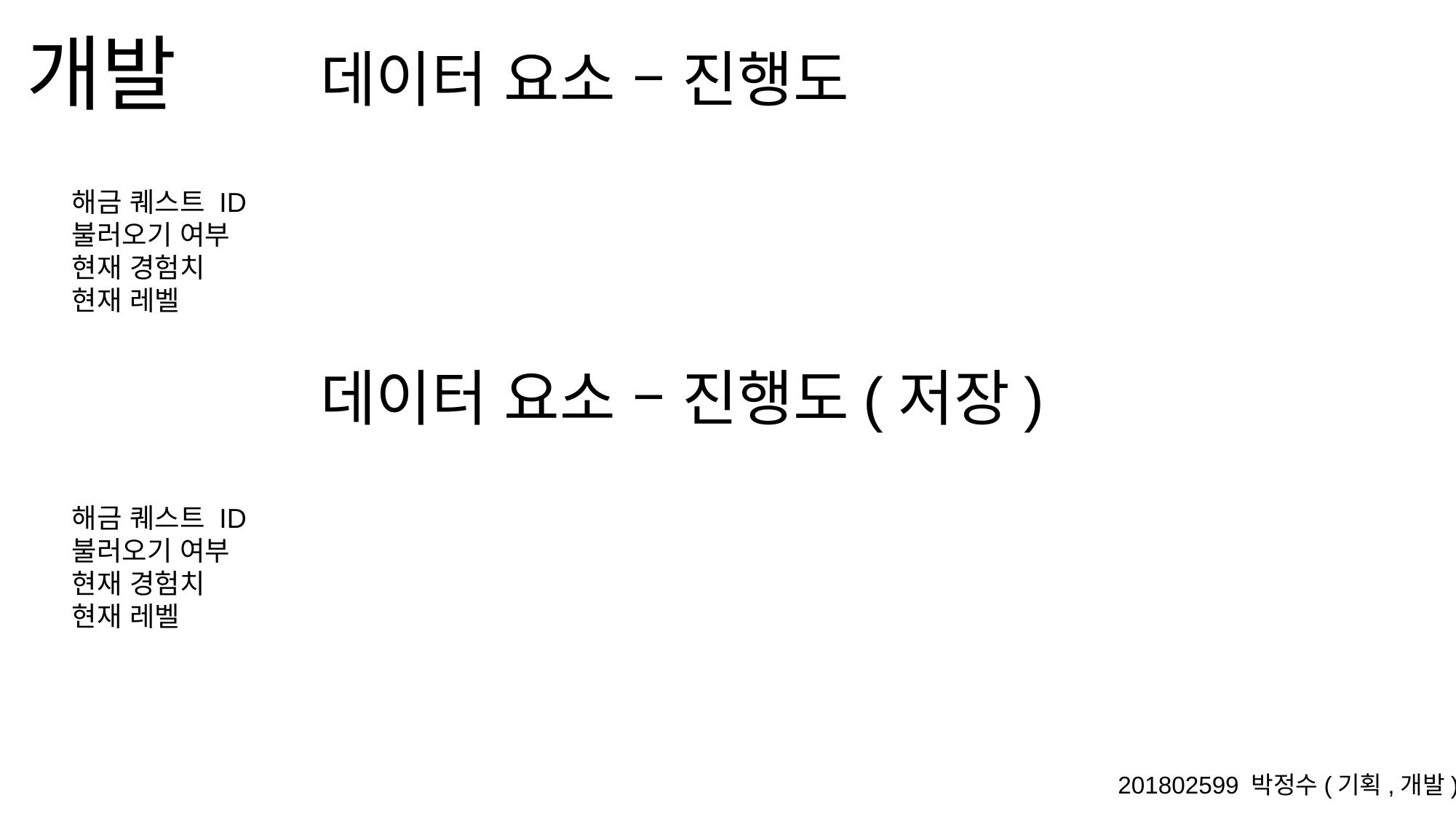

데이터 요소 – 진행도
해금 퀘스트 ID
불러오기 여부
현재 경험치
현재 레벨
데이터 요소 – 진행도(저장)
해금 퀘스트 ID
불러오기 여부
현재 경험치
현재 레벨